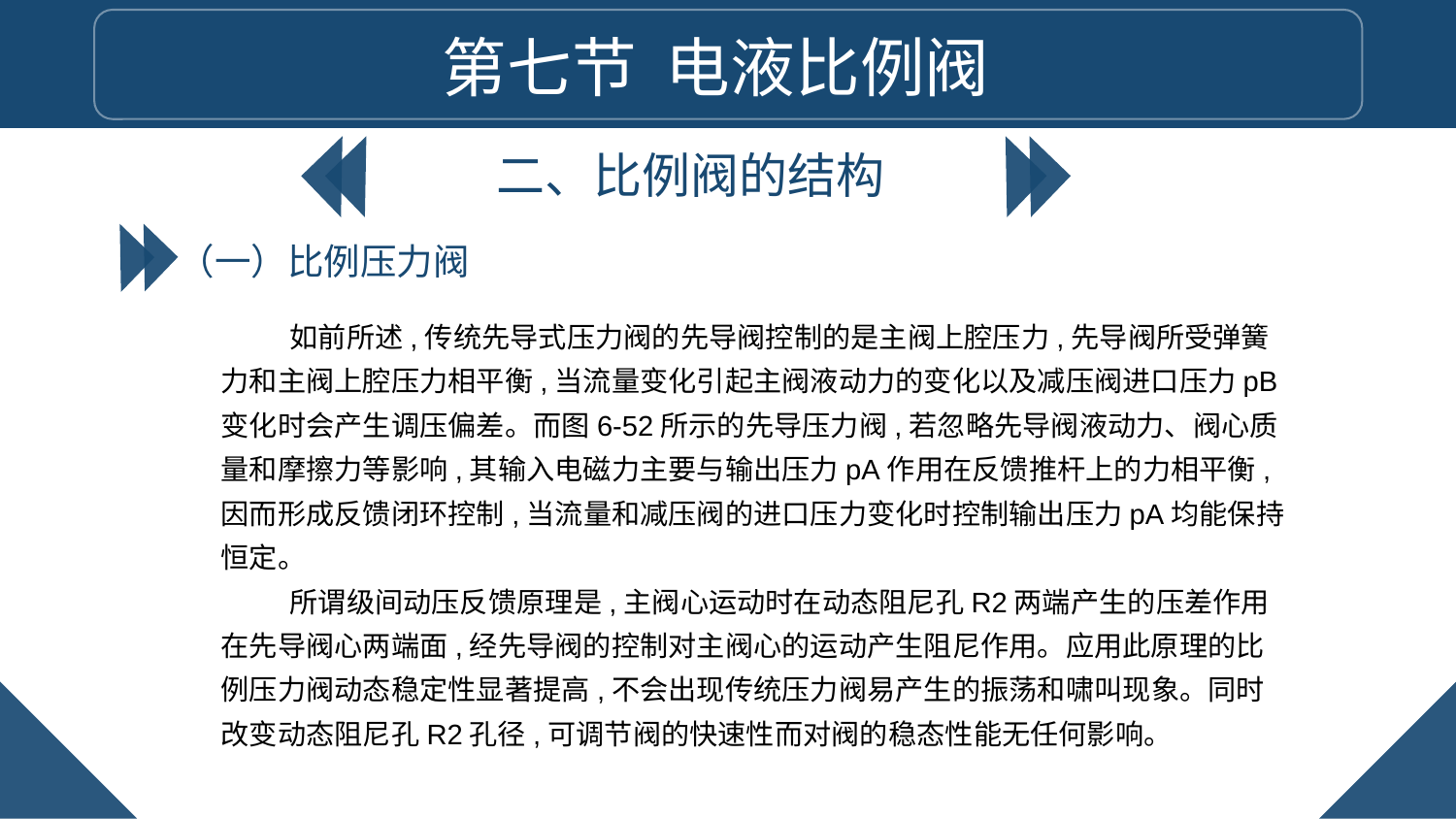

第七节  电液比例阀
二、比例阀的结构

（一）比例压力阀

如前所述,传统先导式压力阀的先导阀控制的是主阀上腔压力,先导阀所受弹簧力和主阀上腔压力相平衡,当流量变化引起主阀液动力的变化以及减压阀进口压力pB变化时会产生调压偏差。而图6-52所示的先导压力阀,若忽略先导阀液动力、阀心质量和摩擦力等影响,其输入电磁力主要与输出压力pA作用在反馈推杆上的力相平衡,因而形成反馈闭环控制,当流量和减压阀的进口压力变化时控制输出压力pA均能保持恒定。
所谓级间动压反馈原理是,主阀心运动时在动态阻尼孔R2两端产生的压差作用在先导阀心两端面,经先导阀的控制对主阀心的运动产生阻尼作用。应用此原理的比例压力阀动态稳定性显著提高,不会出现传统压力阀易产生的振荡和啸叫现象。同时改变动态阻尼孔R2孔径,可调节阀的快速性而对阀的稳态性能无任何影响。